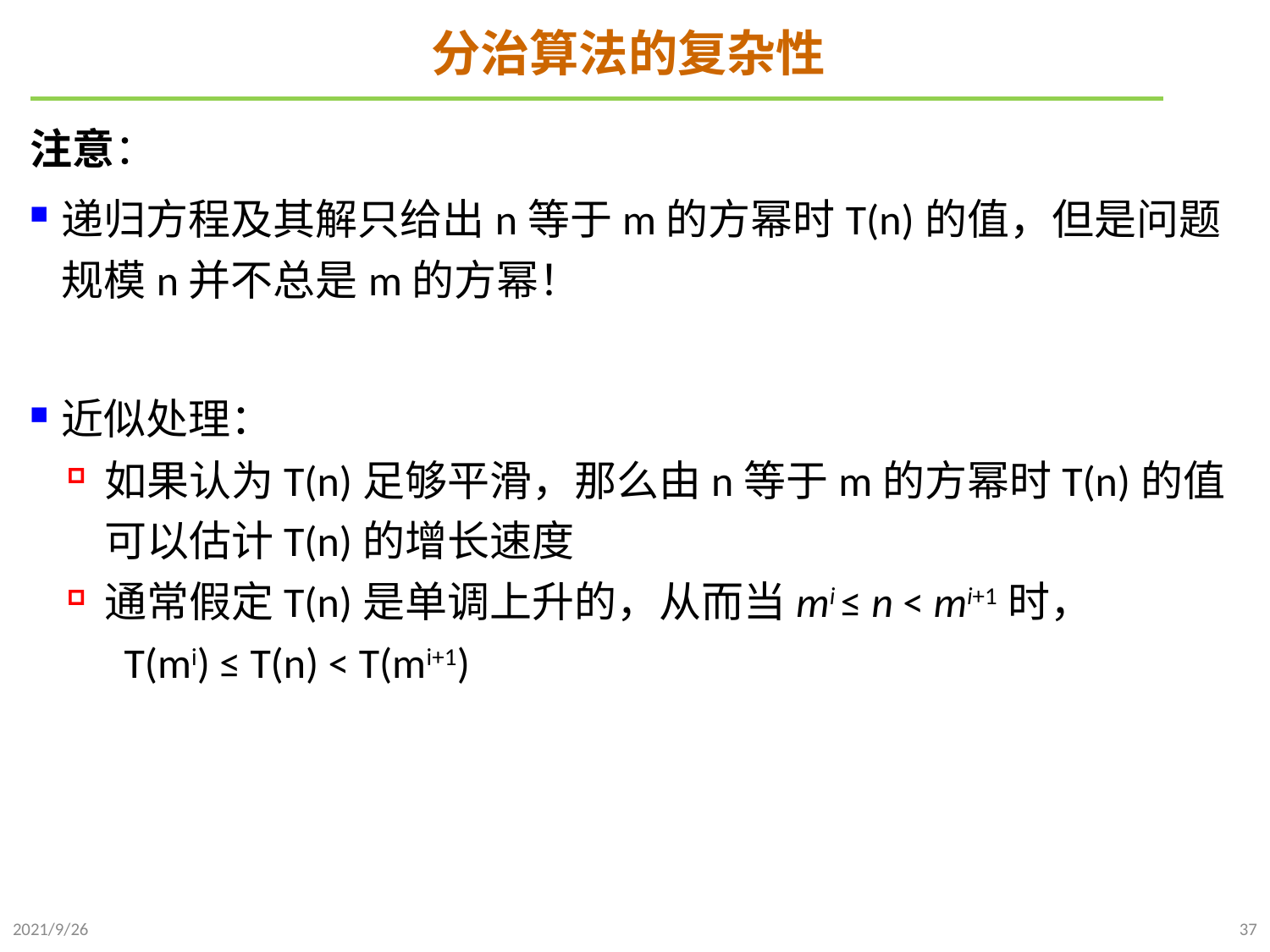

# 分治算法的复杂性
注意：
递归方程及其解只给出n等于m的方幂时T(n)的值，但是问题规模n并不总是m的方幂！

近似处理：
如果认为T(n)足够平滑，那么由n等于m的方幂时T(n)的值可以估计T(n)的增长速度
通常假定T(n)是单调上升的，从而当mi ≤ n < mi+1时，
      T(mi) ≤ T(n) < T(mi+1)

2021/9/26
37